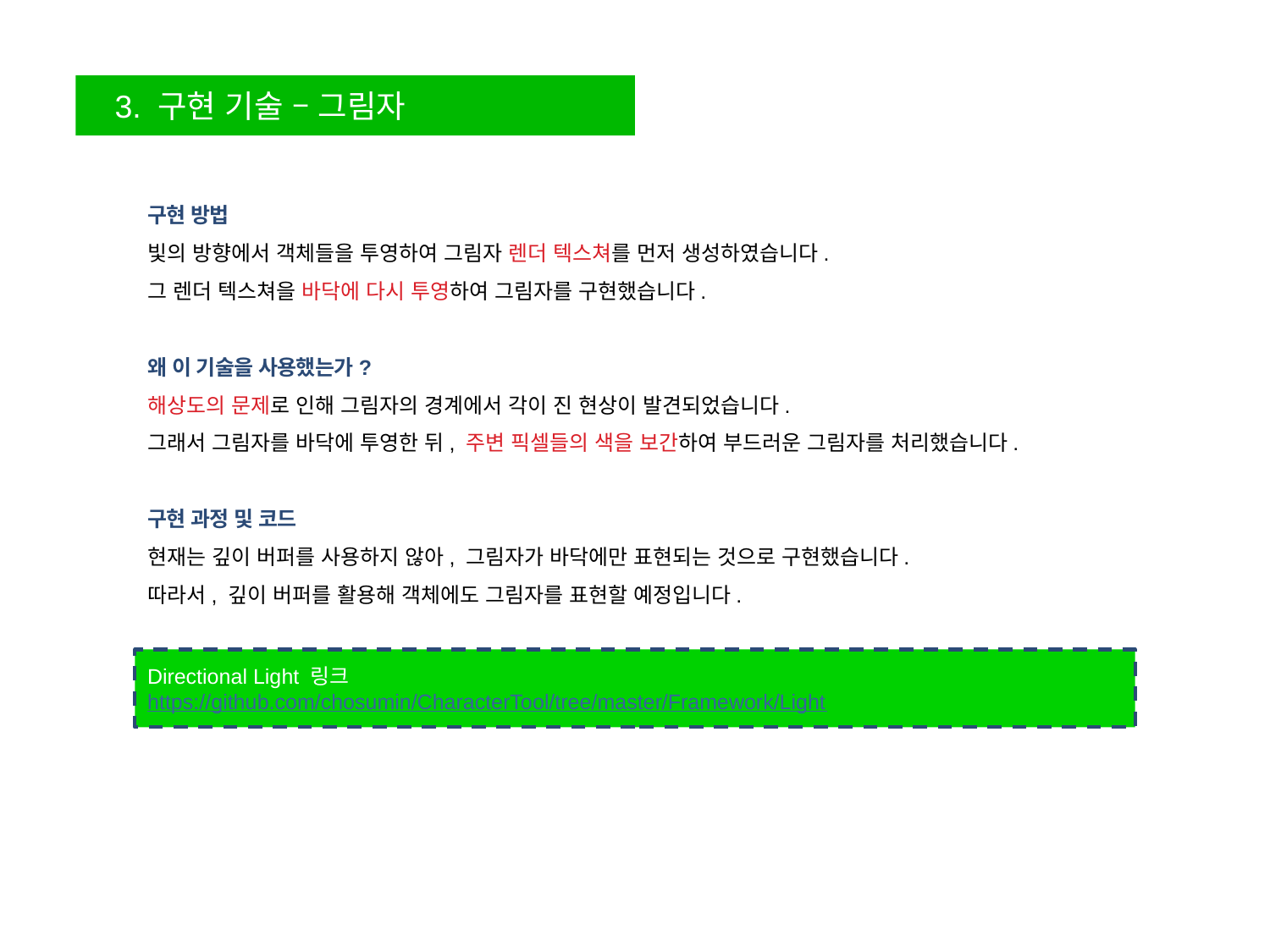

3. 구현 기술 – 그림자
구현 방법
빛의 방향에서 객체들을 투영하여 그림자 렌더 텍스쳐를 먼저 생성하였습니다.
그 렌더 텍스쳐을 바닥에 다시 투영하여 그림자를 구현했습니다.

왜 이 기술을 사용했는가?
해상도의 문제로 인해 그림자의 경계에서 각이 진 현상이 발견되었습니다.
그래서 그림자를 바닥에 투영한 뒤, 주변 픽셀들의 색을 보간하여 부드러운 그림자를 처리했습니다.

구현 과정 및 코드
현재는 깊이 버퍼를 사용하지 않아, 그림자가 바닥에만 표현되는 것으로 구현했습니다.
따라서, 깊이 버퍼를 활용해 객체에도 그림자를 표현할 예정입니다.
Directional Light 링크
https://github.com/chosumin/CharacterTool/tree/master/Framework/Light